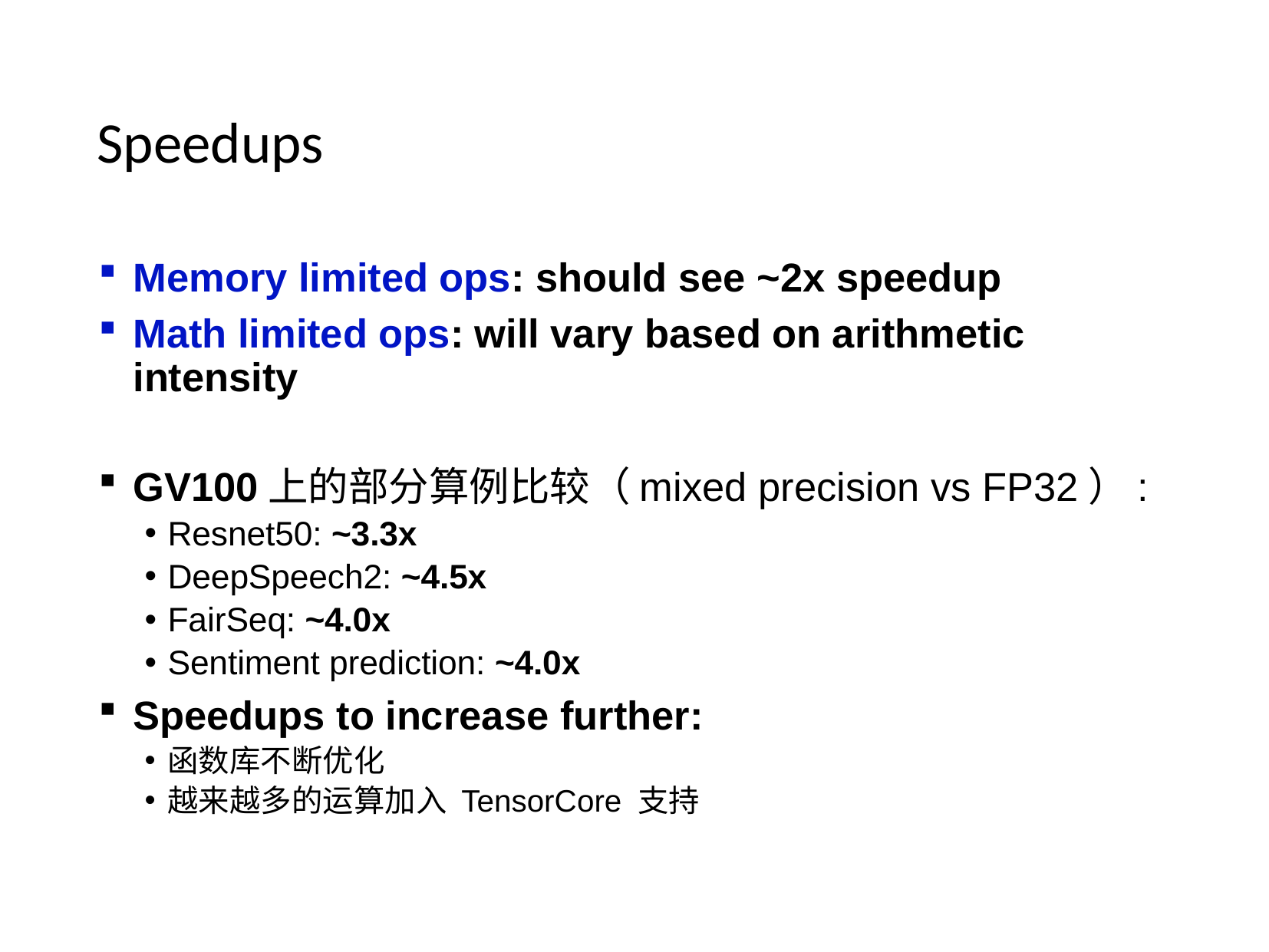

# Speedups
Memory limited ops: should see ~2x speedup
Math limited ops: will vary based on arithmetic intensity

GV100上的部分算例比较（mixed precision vs FP32）:
Resnet50: ~3.3x
DeepSpeech2: ~4.5x
FairSeq: ~4.0x
Sentiment prediction: ~4.0x
Speedups to increase further:
函数库不断优化
越来越多的运算加入 TensorCore 支持